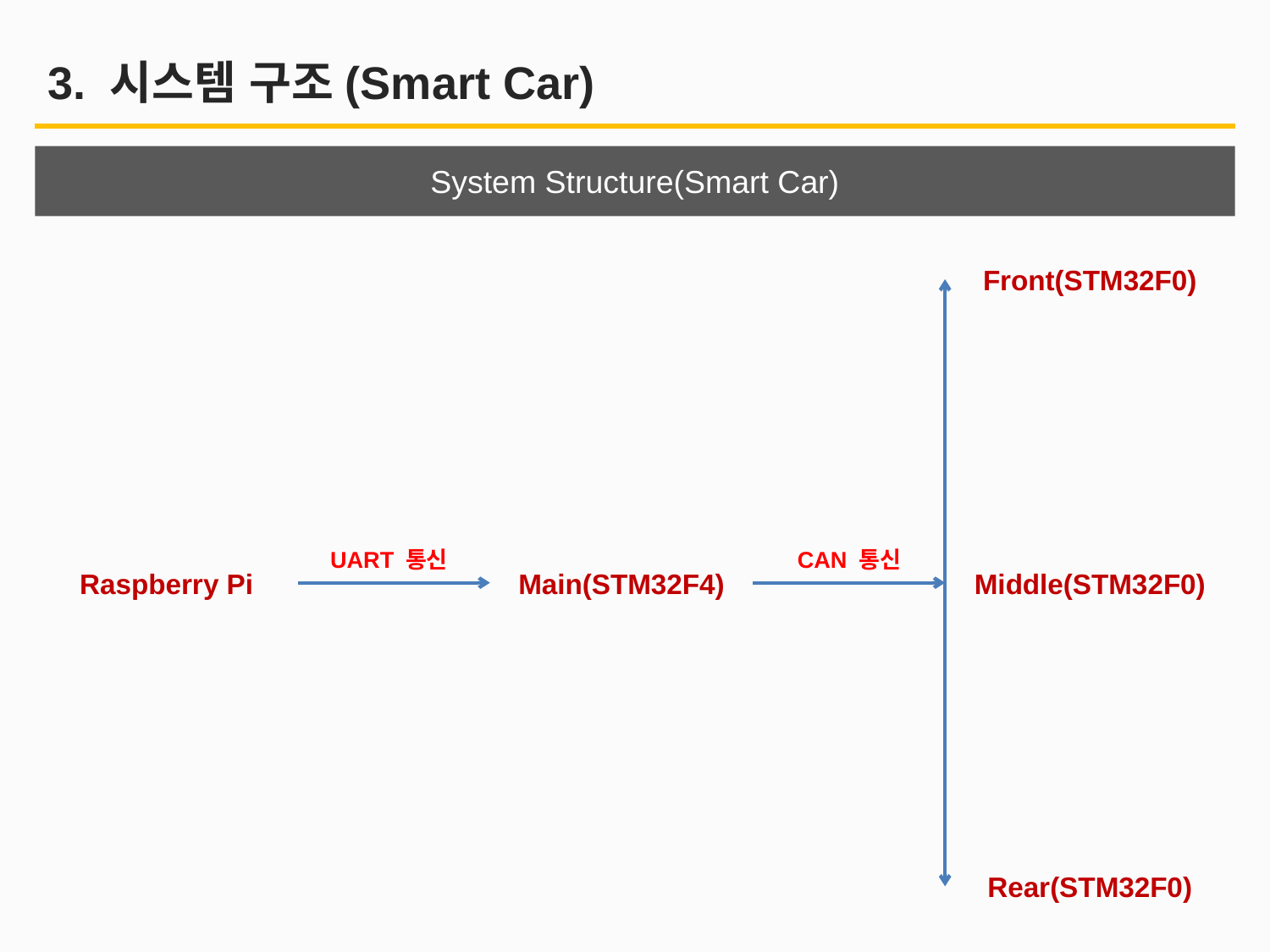

3. 시스템 구조(Smart Car)
System Structure(Smart Car)
Front(STM32F0)
UART 통신
CAN 통신
Raspberry Pi
Main(STM32F4)
Middle(STM32F0)
Rear(STM32F0)